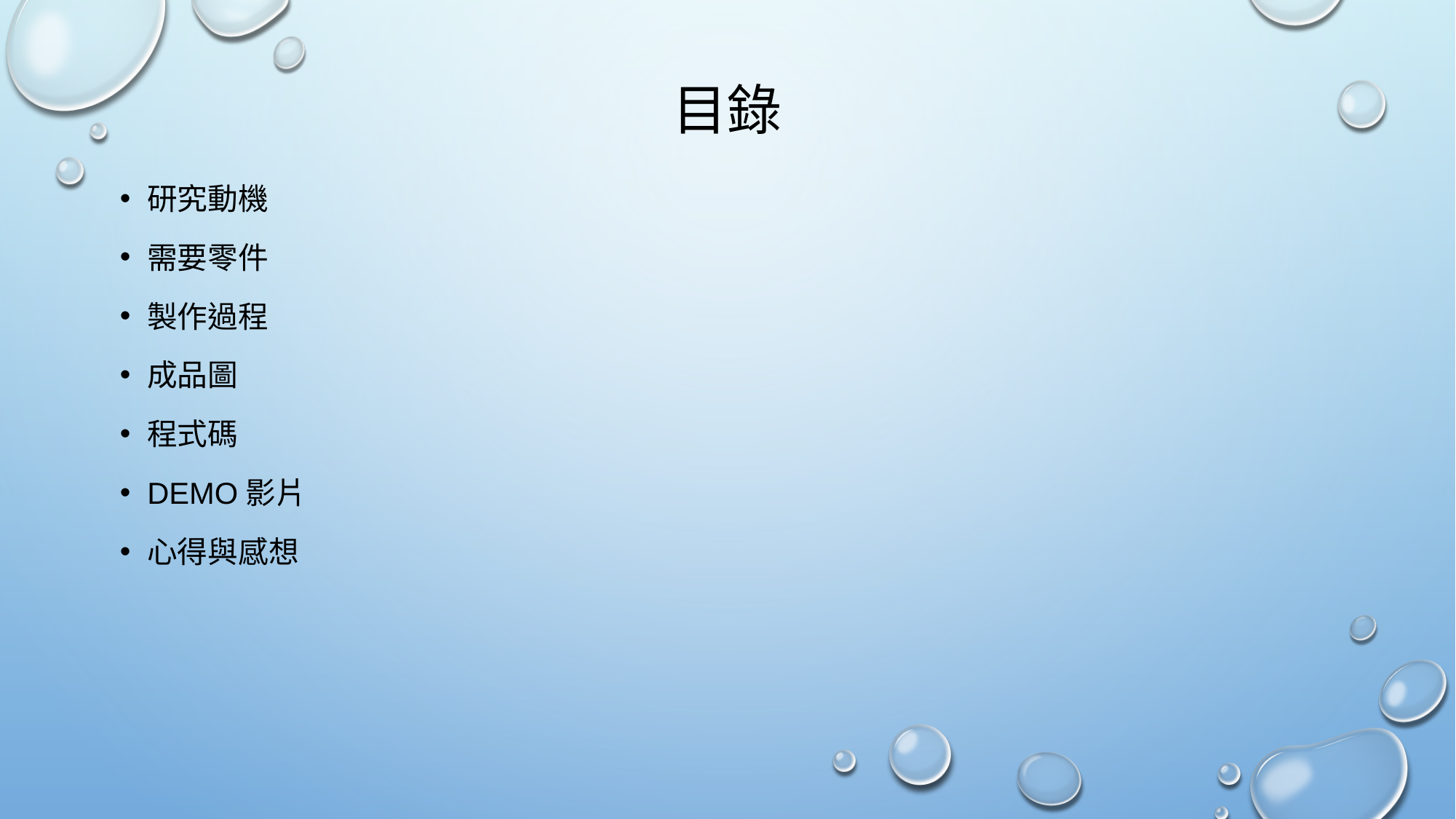

# 目錄
研究動機
需要零件
製作過程
成品圖
程式碼
DEmo影片
心得與感想